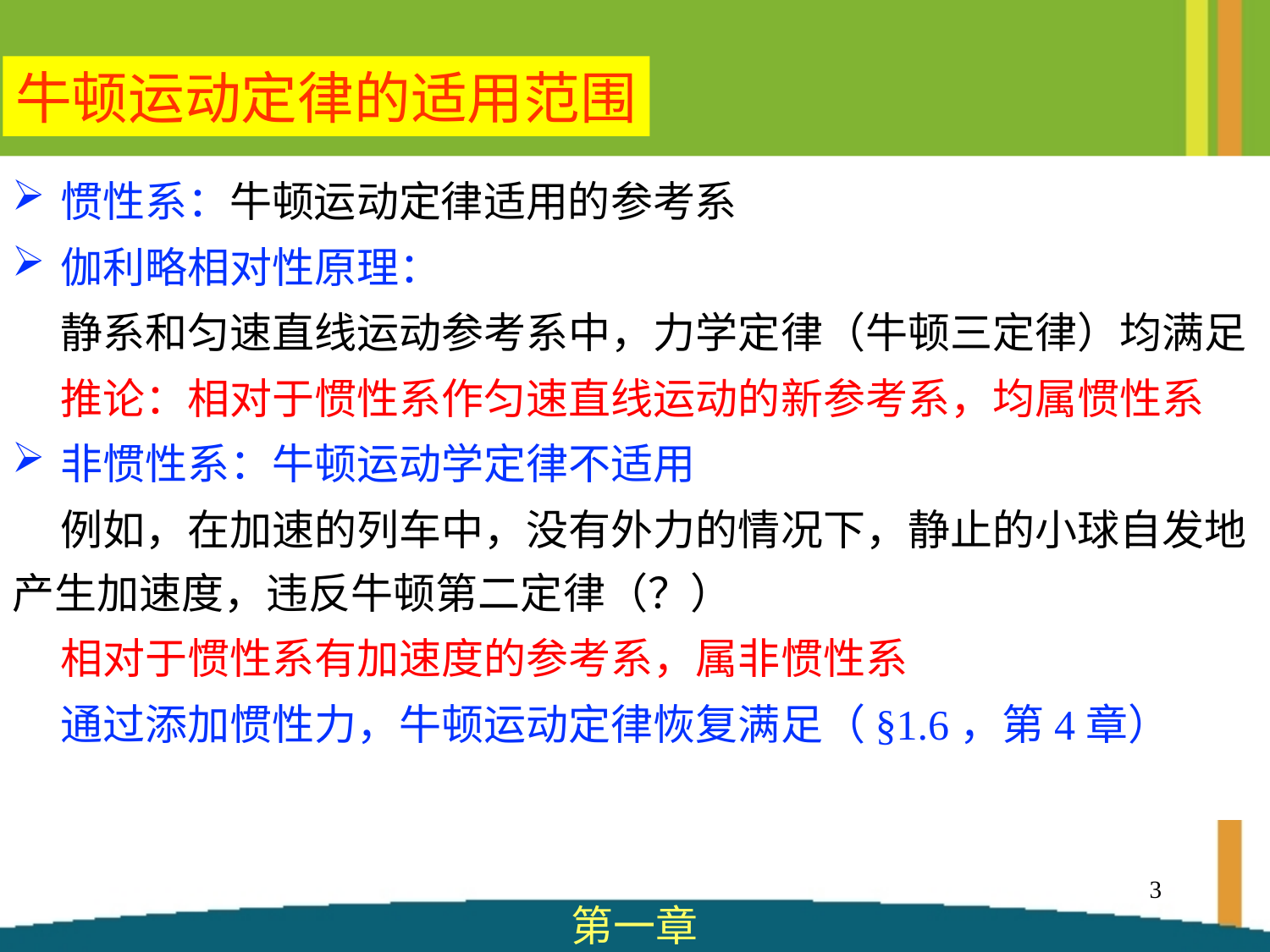

牛顿运动定律的适用范围
惯性系：牛顿运动定律适用的参考系
伽利略相对性原理：
    静系和匀速直线运动参考系中，力学定律（牛顿三定律）均满足
    推论：相对于惯性系作匀速直线运动的新参考系，均属惯性系
非惯性系：牛顿运动学定律不适用
    例如，在加速的列车中，没有外力的情况下，静止的小球自发地产生加速度，违反牛顿第二定律（？）
    相对于惯性系有加速度的参考系，属非惯性系
    通过添加惯性力，牛顿运动定律恢复满足（§1.6，第4章）

3